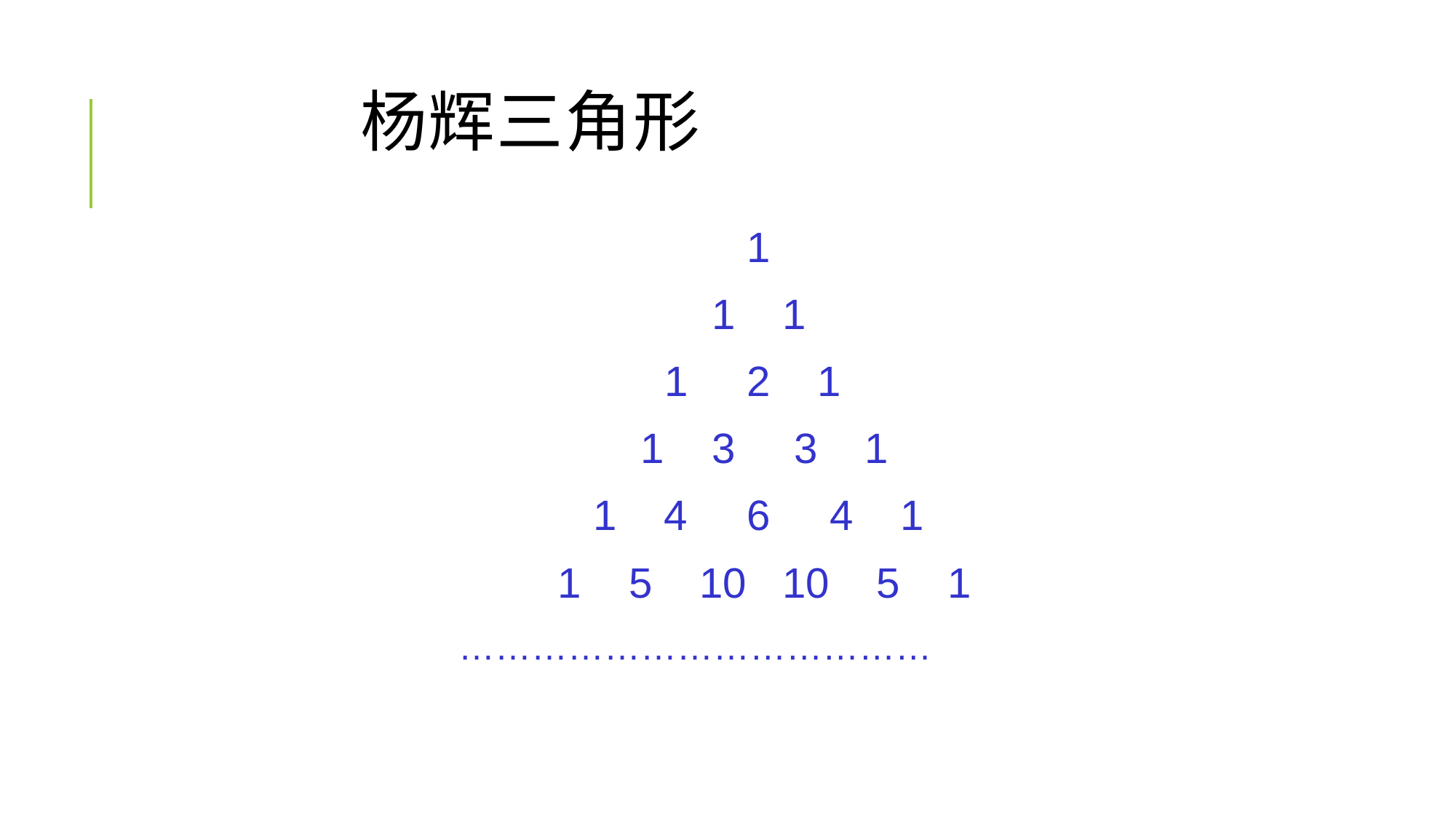

# 杨辉三角形
                                       1
                                    1    1
                                1     2    1
                              1    3     3    1
                          1    4     6     4    1
                       1    5    10   10    5    1
                 …………………………………